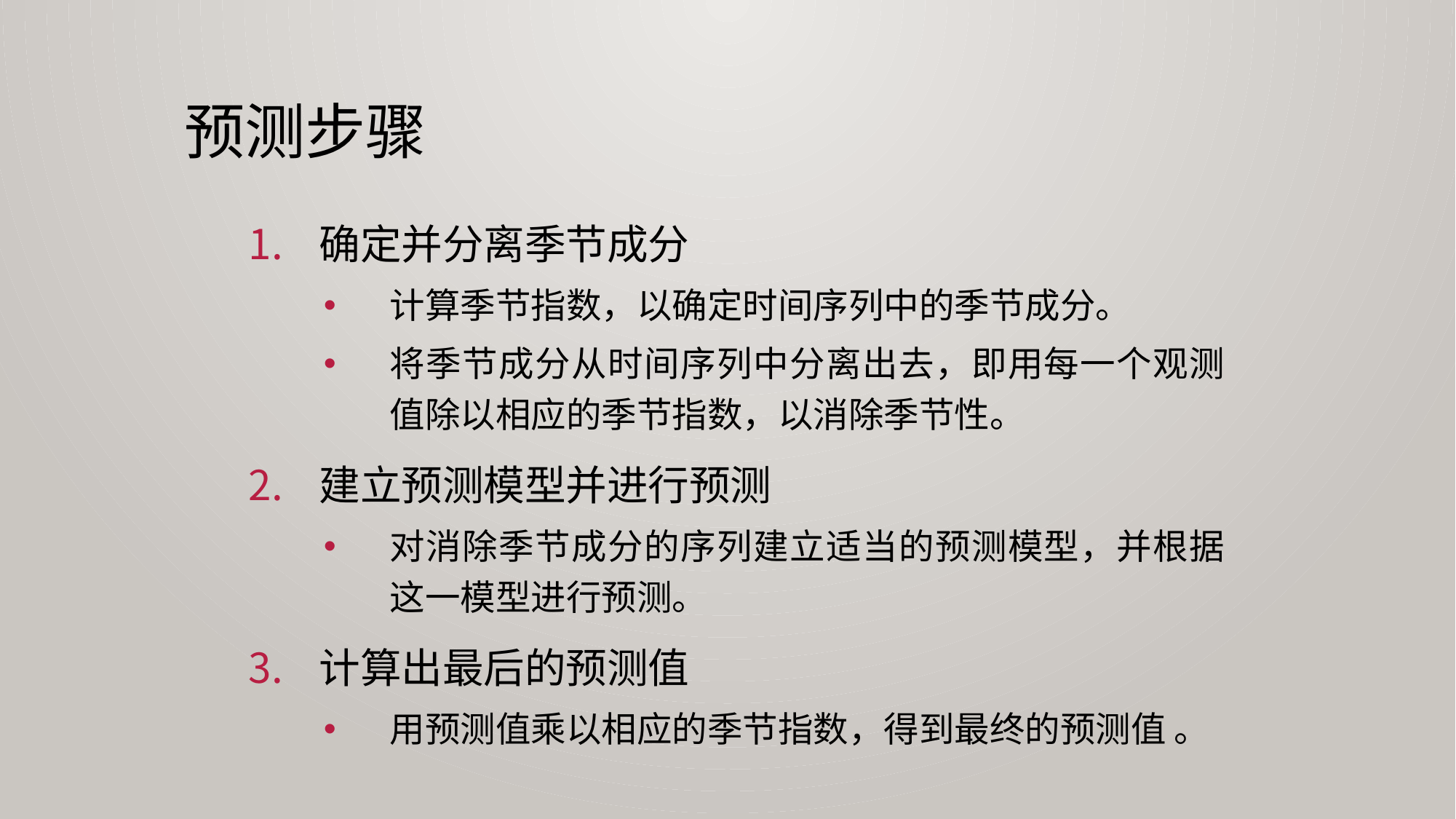

# 预测步骤
确定并分离季节成分
计算季节指数，以确定时间序列中的季节成分。
将季节成分从时间序列中分离出去，即用每一个观测值除以相应的季节指数，以消除季节性。
建立预测模型并进行预测
对消除季节成分的序列建立适当的预测模型，并根据这一模型进行预测。
计算出最后的预测值
用预测值乘以相应的季节指数，得到最终的预测值 。